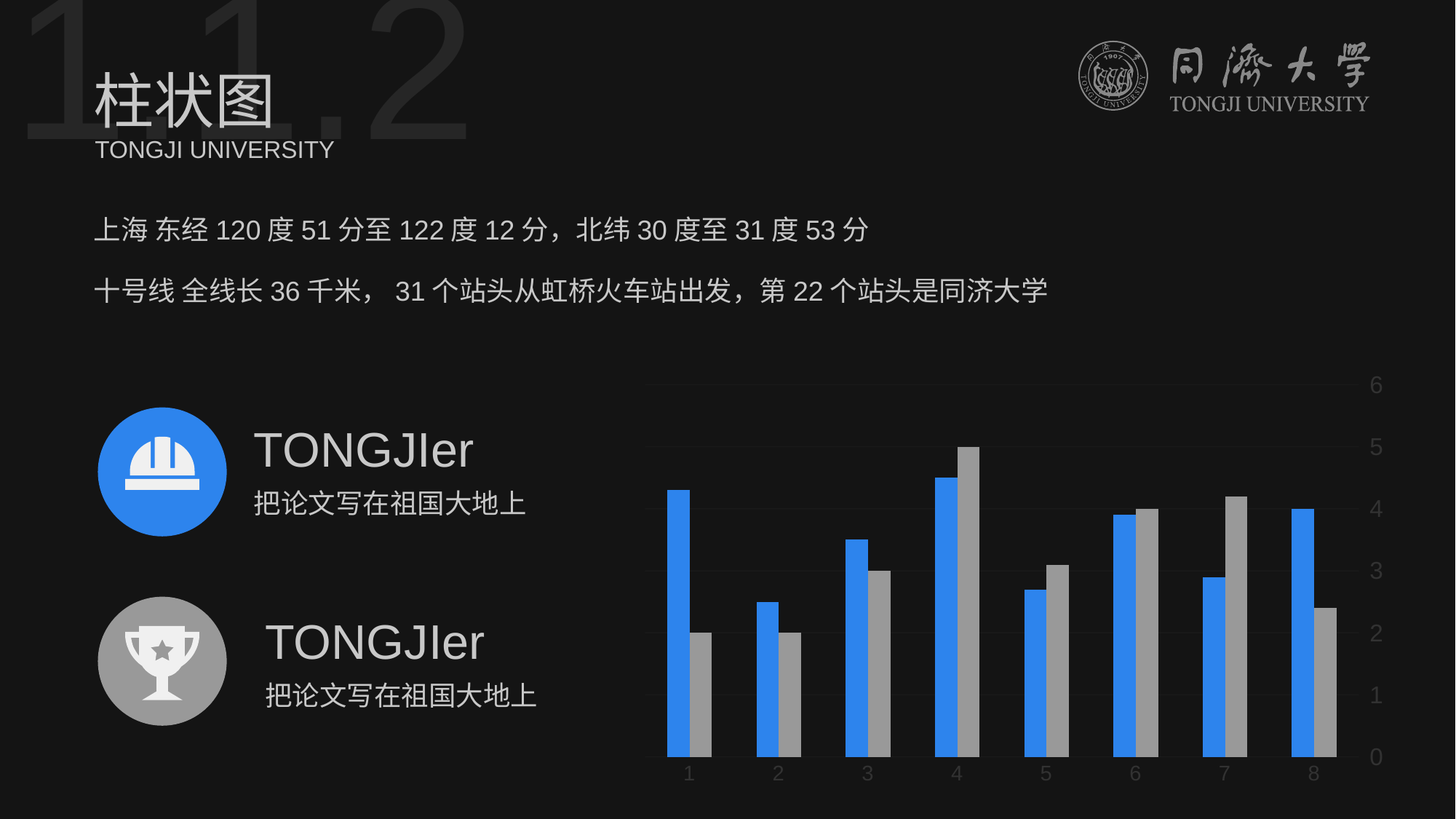

1.1.2
柱状图
TONGJI UNIVERSITY
上海 东经120度51分至122度12分，北纬30度至31度53分
十号线 全线长36千米，31个站头从虹桥火车站出发，第22个站头是同济大学

### Chart

| Category | A | B |
|---|---|---|
| 1 | 4.3 | 2.0 |
| 2 | 2.5 | 2.0 |
| 3 | 3.5 | 3.0 |
| 4 | 4.5 | 5.0 |
| 5 | 2.7 | 3.1 |
| 6 | 3.9 | 4.0 |
| 7 | 2.9 | 4.2 |
| 8 | 4.0 | 2.4 |
TONGJIer
把论文写在祖国大地上

TONGJIer
把论文写在祖国大地上